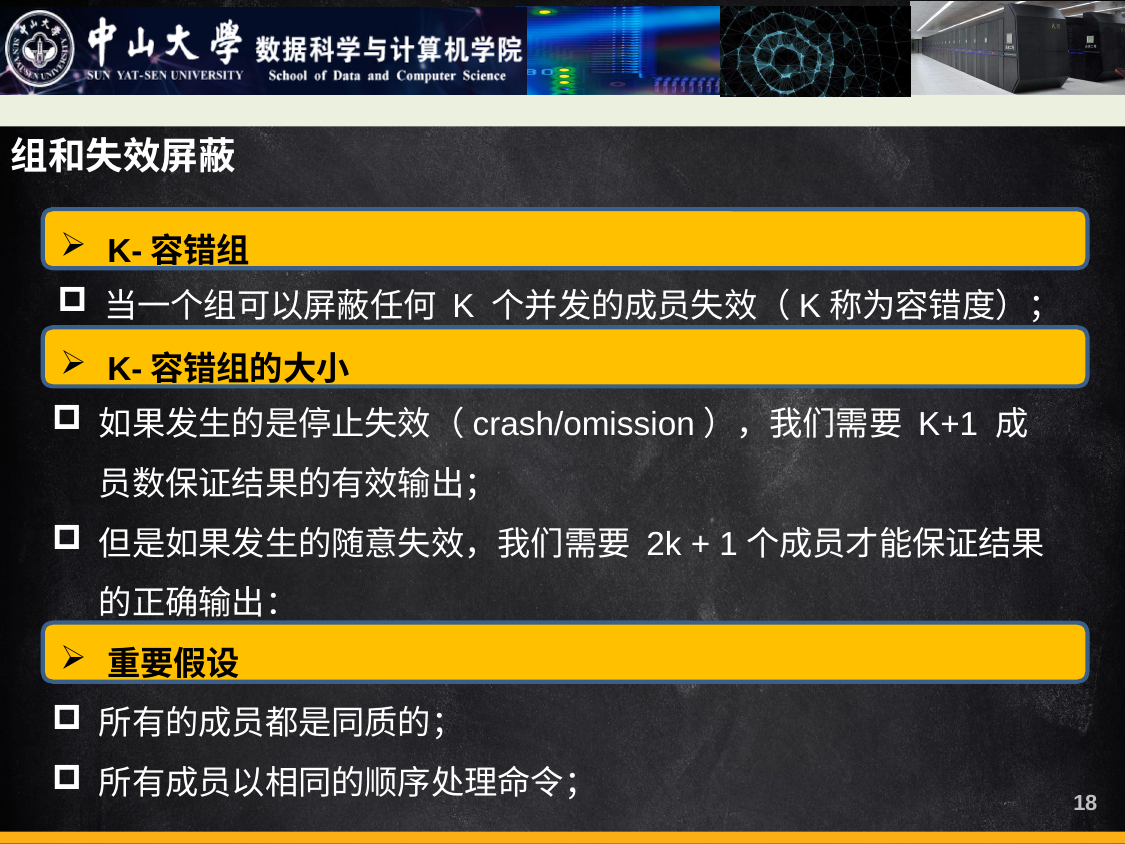

组和失效屏蔽
K-容错组
当一个组可以屏蔽任何 K 个并发的成员失效（K称为容错度）；
K-容错组的大小
如果发生的是停止失效（crash/omission），我们需要 K+1 成员数保证结果的有效输出；
但是如果发生的随意失效，我们需要 2k + 1个成员才能保证结果的正确输出：
重要假设
所有的成员都是同质的；
所有成员以相同的顺序处理命令；